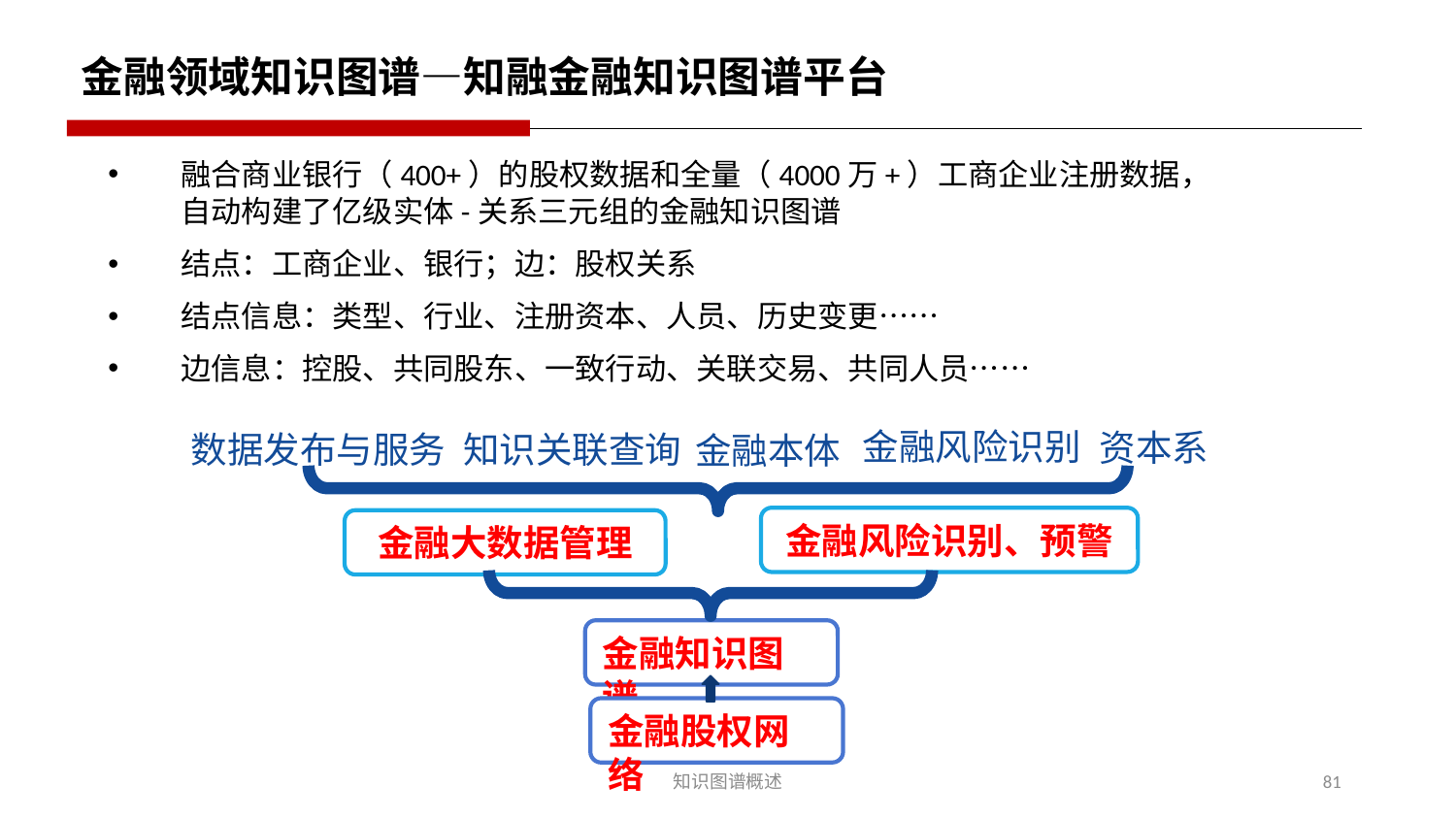

金融领域知识图谱—知融金融知识图谱平台

融合商业银行（400+）的股权数据和全量（4000万+）工商企业注册数据，自动构建了亿级实体-关系三元组的金融知识图谱
结点：工商企业、银行；边：股权关系
结点信息：类型、行业、注册资本、人员、历史变更……
边信息：控股、共同股东、一致行动、关联交易、共同人员……

金融风险识别
资本系
知识关联查询
数据发布与服务
金融本体
金融风险识别、预警
金融大数据管理
金融知识图谱

金融股权网络
知识图谱概述
81